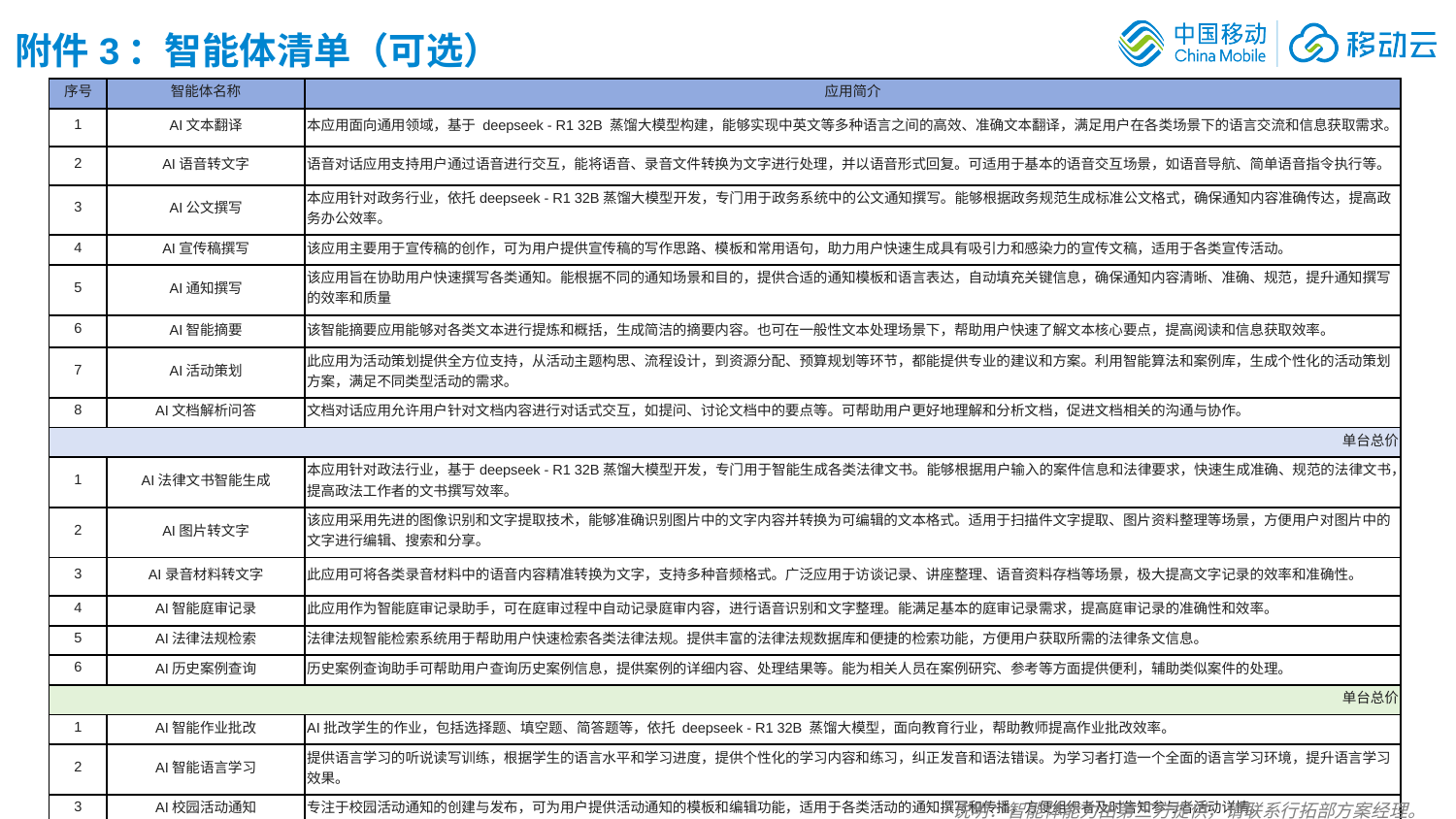

附件3：智能体清单（可选）
| 序号 | 智能体名称 | 应用简介 |
| --- | --- | --- |
| 1 | AI文本翻译 | 本应用面向通用领域，基于 deepseek - R1 32B 蒸馏大模型构建，能够实现中英文等多种语言之间的高效、准确文本翻译，满足用户在各类场景下的语言交流和信息获取需求。 |
| 2 | AI语音转文字 | 语音对话应用支持用户通过语音进行交互，能将语音、录音文件转换为文字进行处理，并以语音形式回复。可适用于基本的语音交互场景，如语音导航、简单语音指令执行等。 |
| 3 | AI公文撰写 | 本应用针对政务行业，依托deepseek - R1 32B蒸馏大模型开发，专门用于政务系统中的公文通知撰写。能够根据政务规范生成标准公文格式，确保通知内容准确传达，提高政务办公效率。 |
| 4 | AI宣传稿撰写 | 该应用主要用于宣传稿的创作，可为用户提供宣传稿的写作思路、模板和常用语句，助力用户快速生成具有吸引力和感染力的宣传文稿，适用于各类宣传活动。 |
| 5 | AI通知撰写 | 该应用旨在协助用户快速撰写各类通知。能根据不同的通知场景和目的，提供合适的通知模板和语言表达，自动填充关键信息，确保通知内容清晰、准确、规范，提升通知撰写的效率和质量 |
| 6 | AI智能摘要 | 该智能摘要应用能够对各类文本进行提炼和概括，生成简洁的摘要内容。也可在一般性文本处理场景下，帮助用户快速了解文本核心要点，提高阅读和信息获取效率。 |
| 7 | AI活动策划 | 此应用为活动策划提供全方位支持，从活动主题构思、流程设计，到资源分配、预算规划等环节，都能提供专业的建议和方案。利用智能算法和案例库，生成个性化的活动策划方案，满足不同类型活动的需求。 |
| 8 | AI文档解析问答 | 文档对话应用允许用户针对文档内容进行对话式交互，如提问、讨论文档中的要点等。可帮助用户更好地理解和分析文档，促进文档相关的沟通与协作。 |
| 单台总价 |  |  |
| 1 | AI法律文书智能生成 | 本应用针对政法行业，基于deepseek - R1 32B蒸馏大模型开发，专门用于智能生成各类法律文书。能够根据用户输入的案件信息和法律要求，快速生成准确、规范的法律文书，提高政法工作者的文书撰写效率。 |
| 2 | AI图片转文字 | 该应用采用先进的图像识别和文字提取技术，能够准确识别图片中的文字内容并转换为可编辑的文本格式。适用于扫描件文字提取、图片资料整理等场景，方便用户对图片中的文字进行编辑、搜索和分享。 |
| 3 | AI录音材料转文字 | 此应用可将各类录音材料中的语音内容精准转换为文字，支持多种音频格式。广泛应用于访谈记录、讲座整理、语音资料存档等场景，极大提高文字记录的效率和准确性。 |
| 4 | AI智能庭审记录 | 此应用作为智能庭审记录助手，可在庭审过程中自动记录庭审内容，进行语音识别和文字整理。能满足基本的庭审记录需求，提高庭审记录的准确性和效率。 |
| 5 | AI法律法规检索 | 法律法规智能检索系统用于帮助用户快速检索各类法律法规。提供丰富的法律法规数据库和便捷的检索功能，方便用户获取所需的法律条文信息。 |
| 6 | AI历史案例查询 | 历史案例查询助手可帮助用户查询历史案例信息，提供案例的详细内容、处理结果等。能为相关人员在案例研究、参考等方面提供便利，辅助类似案件的处理。 |
| 单台总价 |  |  |
| 1 | AI智能作业批改 | AI批改学生的作业，包括选择题、填空题、简答题等，依托 deepseek - R1 32B 蒸馏大模型，面向教育行业，帮助教师提高作业批改效率。 |
| 2 | AI智能语言学习 | 提供语言学习的听说读写训练，根据学生的语言水平和学习进度，提供个性化的学习内容和练习，纠正发音和语法错误。为学习者打造一个全面的语言学习环境，提升语言学习效果。 |
| 3 | AI校园活动通知 | 专注于校园活动通知的创建与发布，可为用户提供活动通知的模板和编辑功能，适用于各类活动的通知撰写和传播，方便组织者及时告知参与者活动详情。 |
| 4 | AI课堂视频 | 自动按照知识点剪辑分类老师课堂知识点视频，构建校园在线知识点在线数据库、在线知识点学习巩固平台 |
| 5 | AI校园活动策划 | 为用户提供校园活动策划方案的相关功能，包括活动流程设计、资源安排、预算规划等。能提供基本的活动策划思路和方法，辅助用户开展各类活动的策划工作。 |
72
说明：智能体能力由第三方提供，请联系行拓部方案经理。